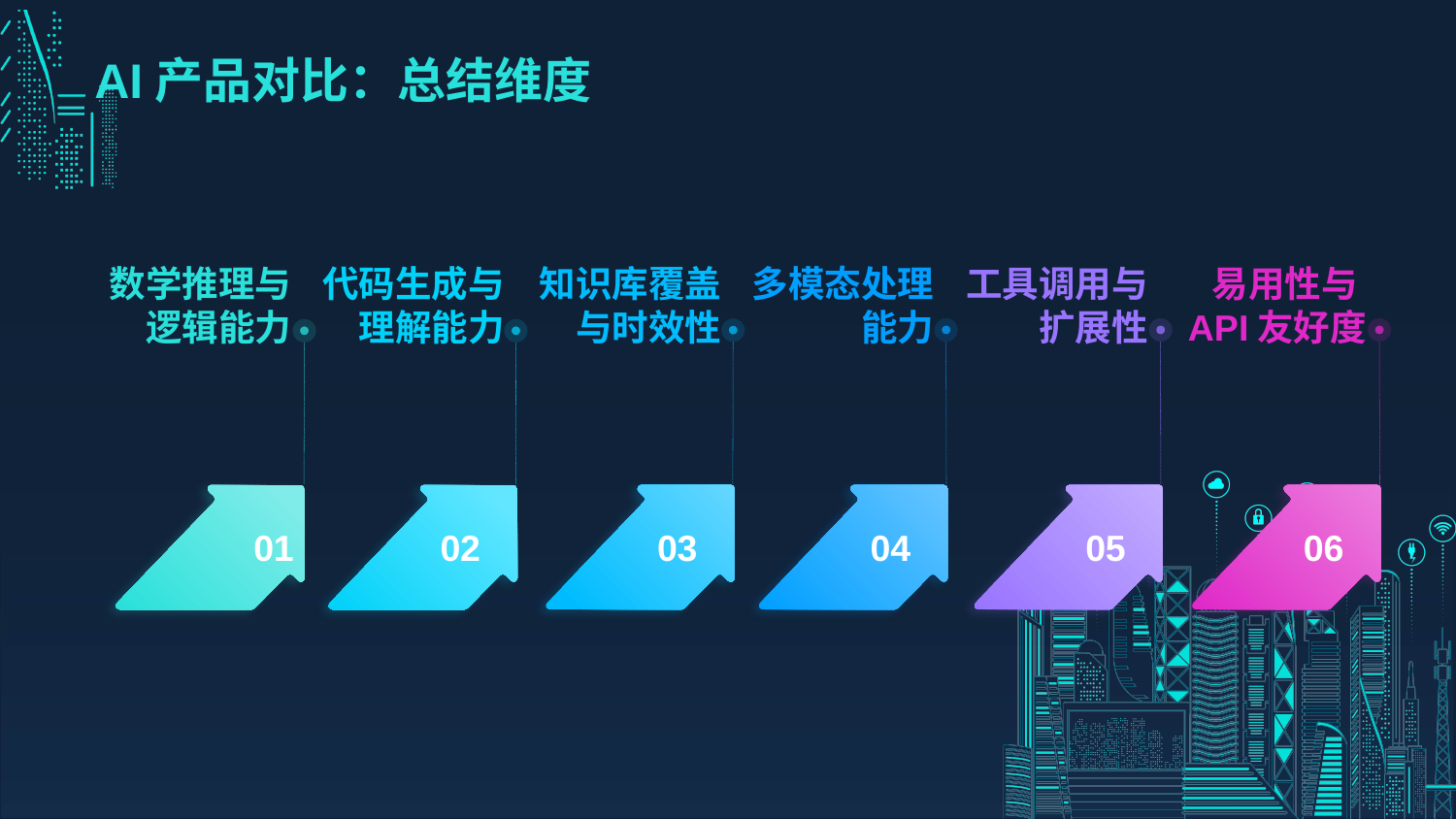

# AI产品对比：总结维度
数学推理与逻辑能力
代码生成与理解能力
知识库覆盖与时效性
多模态处理能力
工具调用与扩展性
易用性与API友好度

01
02
03
04
05
06